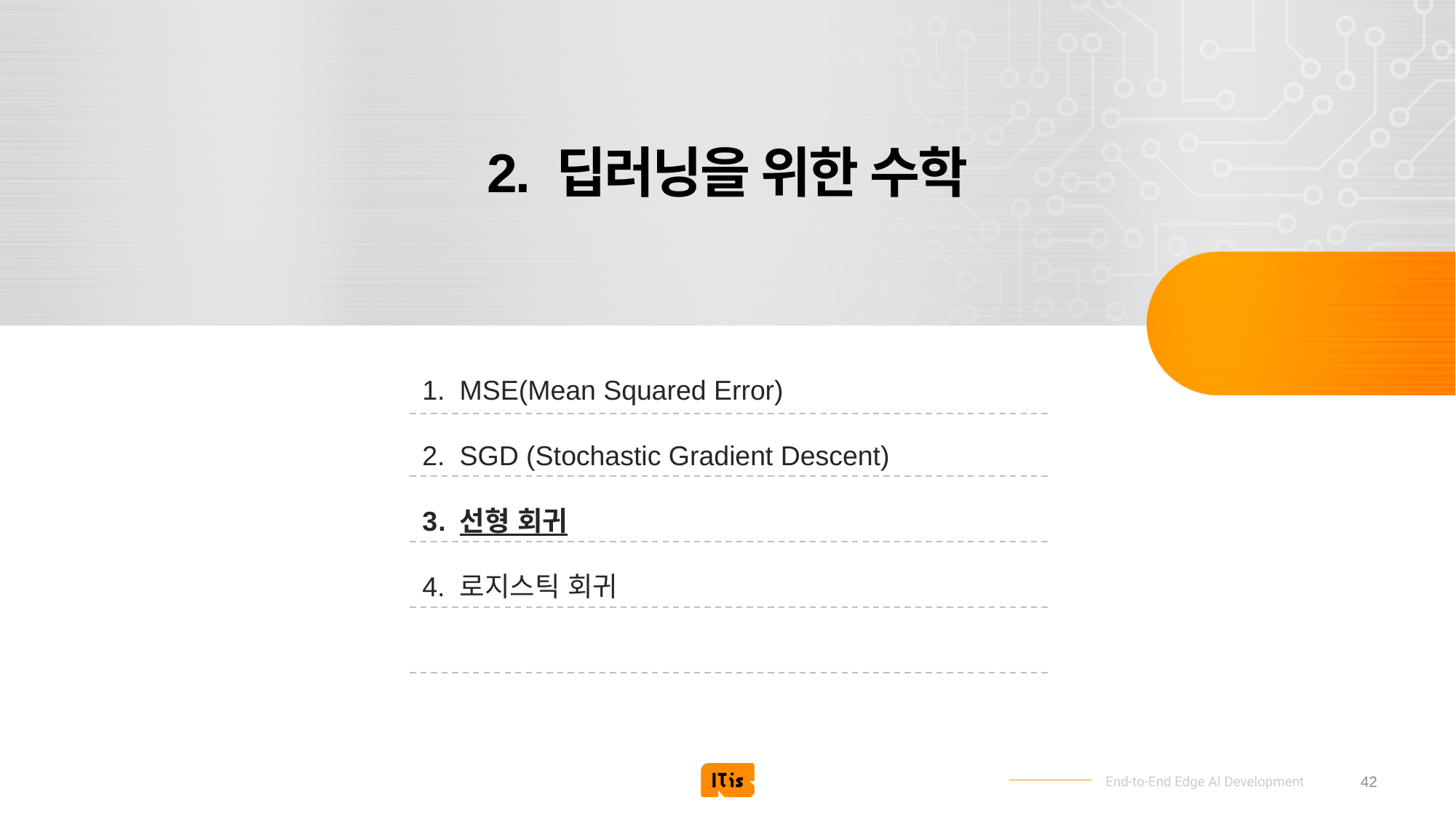

# 2. 딥러닝을 위한 수학
MSE(Mean Squared Error)
SGD (Stochastic Gradient Descent)
선형 회귀
로지스틱 회귀
42